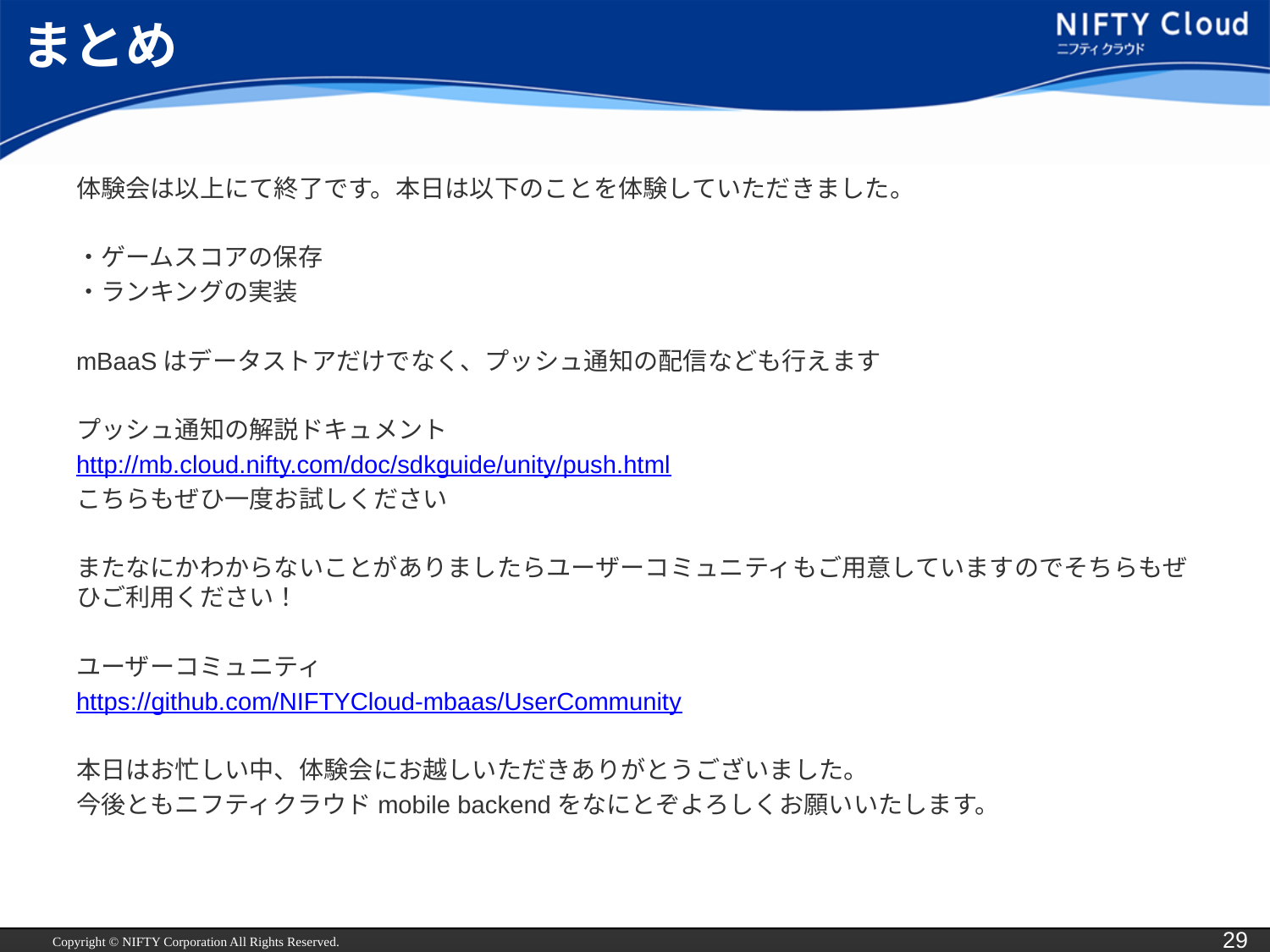

# まとめ
体験会は以上にて終了です。本日は以下のことを体験していただきました。

・ゲームスコアの保存
・ランキングの実装

mBaaSはデータストアだけでなく、プッシュ通知の配信なども行えます

プッシュ通知の解説ドキュメント
http://mb.cloud.nifty.com/doc/sdkguide/unity/push.html
こちらもぜひ一度お試しください

またなにかわからないことがありましたらユーザーコミュニティもご用意していますのでそちらもぜひご利用ください！

ユーザーコミュニティ
https://github.com/NIFTYCloud-mbaas/UserCommunity

本日はお忙しい中、体験会にお越しいただきありがとうございました。
今後ともニフティクラウドmobile backendをなにとぞよろしくお願いいたします。